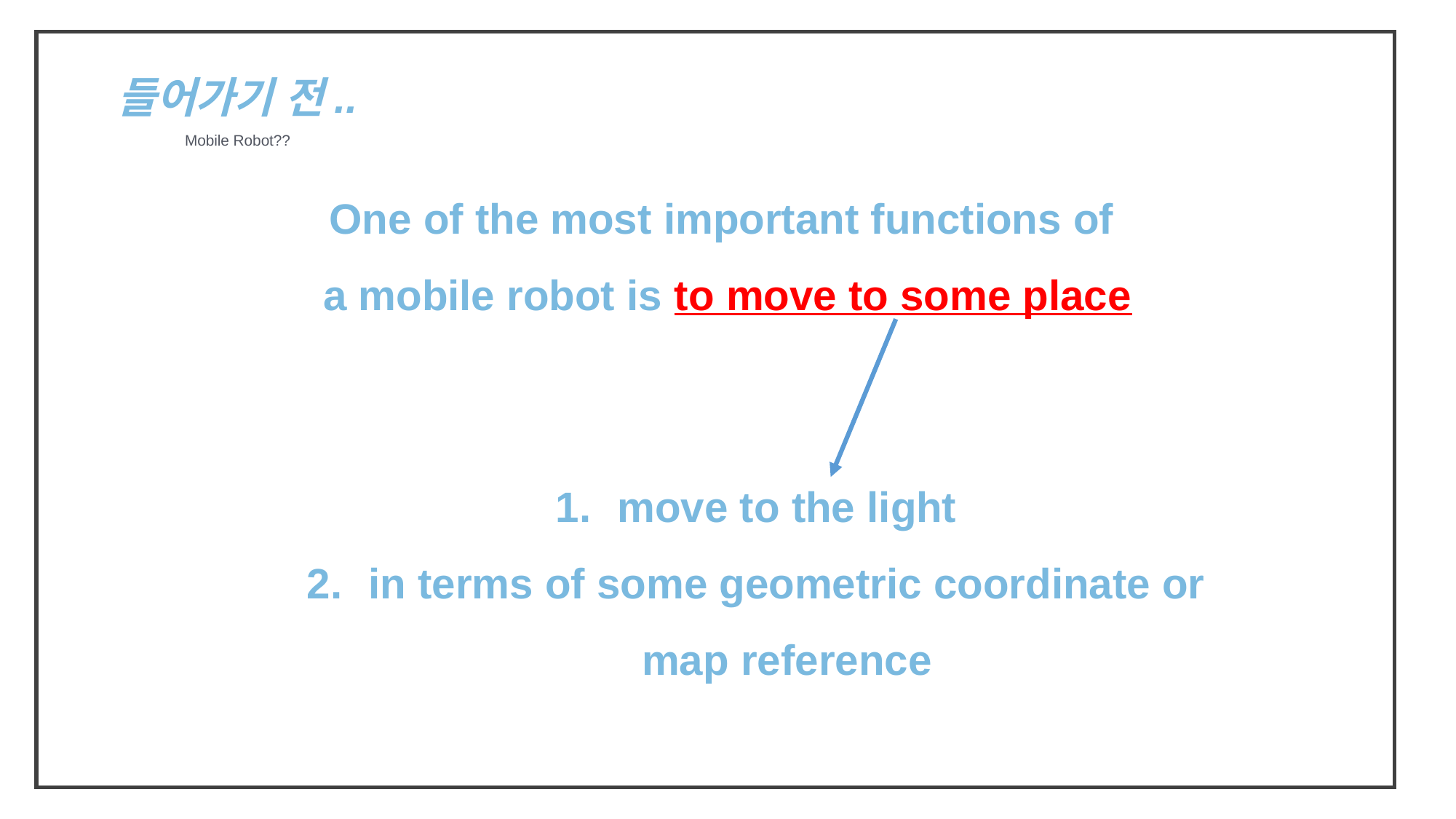

들어가기 전..
Mobile Robot??
One of the most important functions of
a mobile robot is to move to some place
move to the light
in terms of some geometric coordinate or map reference